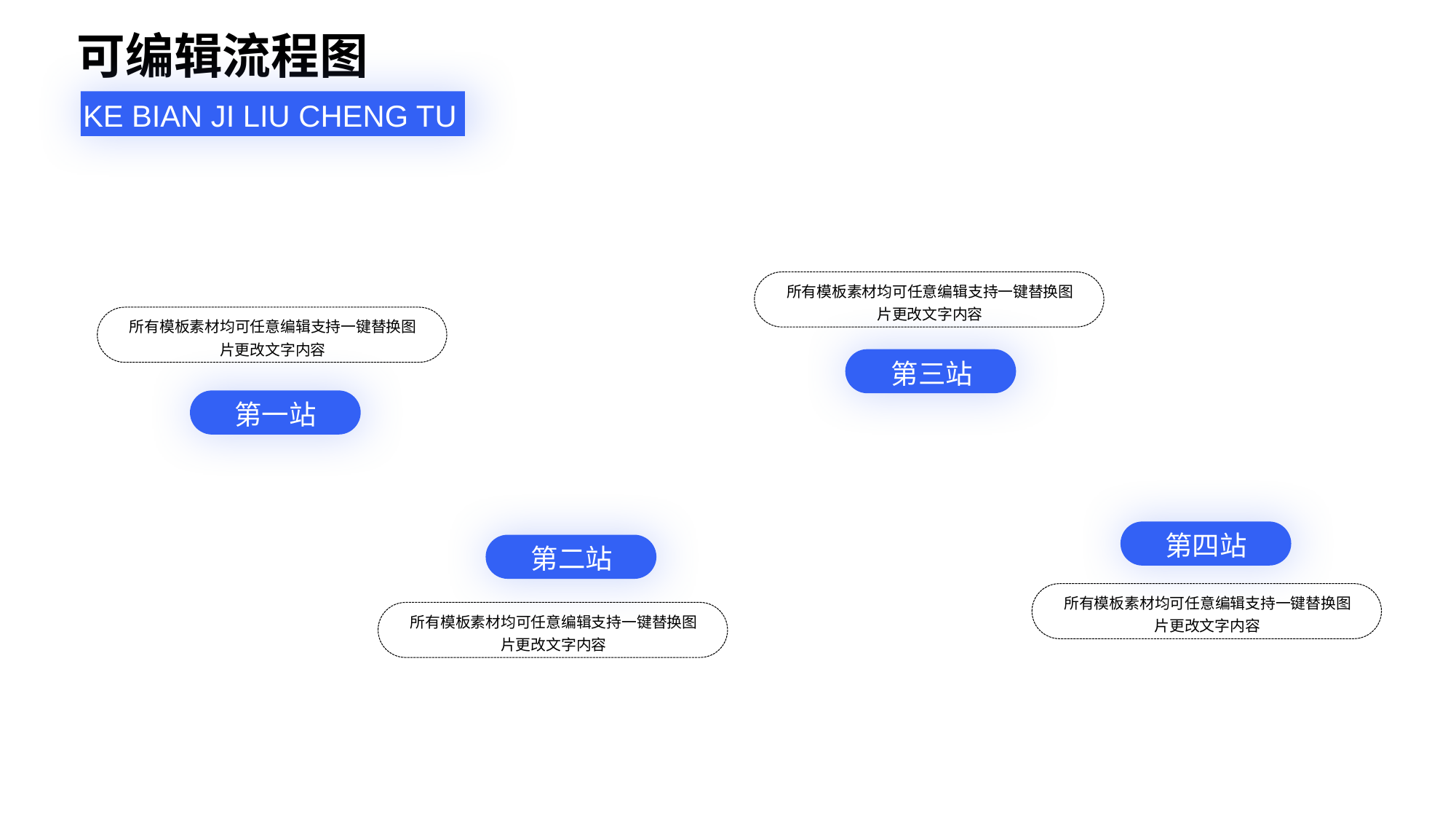

可编辑流程图
KE BIAN JI LIU CHENG TU

所有模板素材均可任意编辑支持一键替换图片更改文字内容

所有模板素材均可任意编辑支持一键替换图片更改文字内容

第三站

第一站

第四站

第二站

所有模板素材均可任意编辑支持一键替换图片更改文字内容

所有模板素材均可任意编辑支持一键替换图片更改文字内容